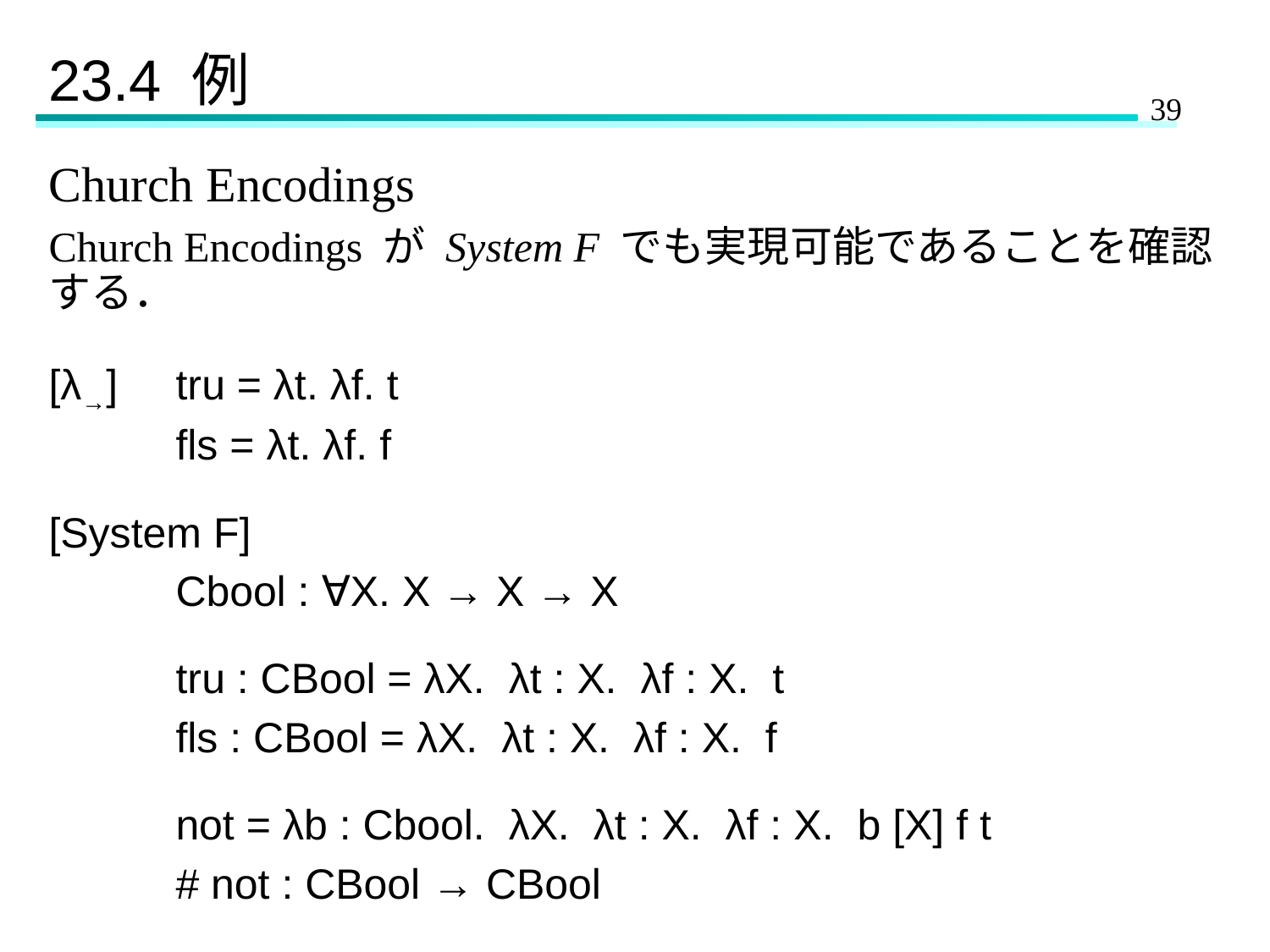

# 23.4 例
Church Encodings
Church Encodings が System F でも実現可能であることを確認する．

[λ→]	tru = λt. λf. t
	fls = λt. λf. f

[System F]
	Cbool : ∀X. X → X → X

	tru : CBool = λX.  λt : X.  λf : X.  t
	fls : CBool = λX.  λt : X.  λf : X.  f

	not = λb : Cbool.  λX.  λt : X.  λf : X.  b [X] f t
	# not : CBool → CBool